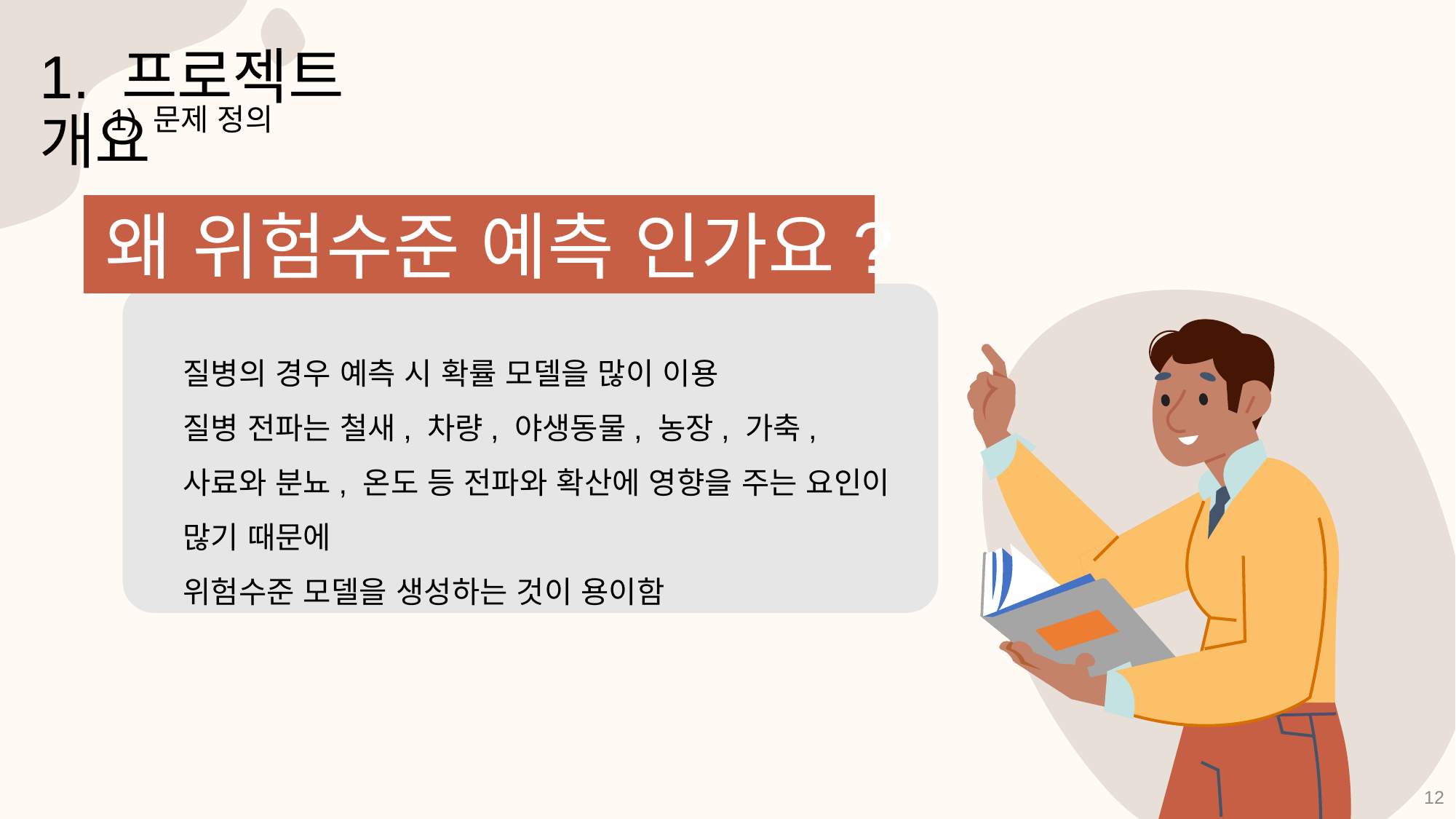

1. 프로젝트 개요
1) 문제 정의
왜 위험수준 예측 인가요?

질병의 경우 예측 시 확률 모델을 많이 이용
질병 전파는 철새, 차량, 야생동물, 농장, 가축, 사료와 분뇨, 온도 등 전파와 확산에 영향을 주는 요인이 많기 때문에
위험수준 모델을 생성하는 것이 용이함
12